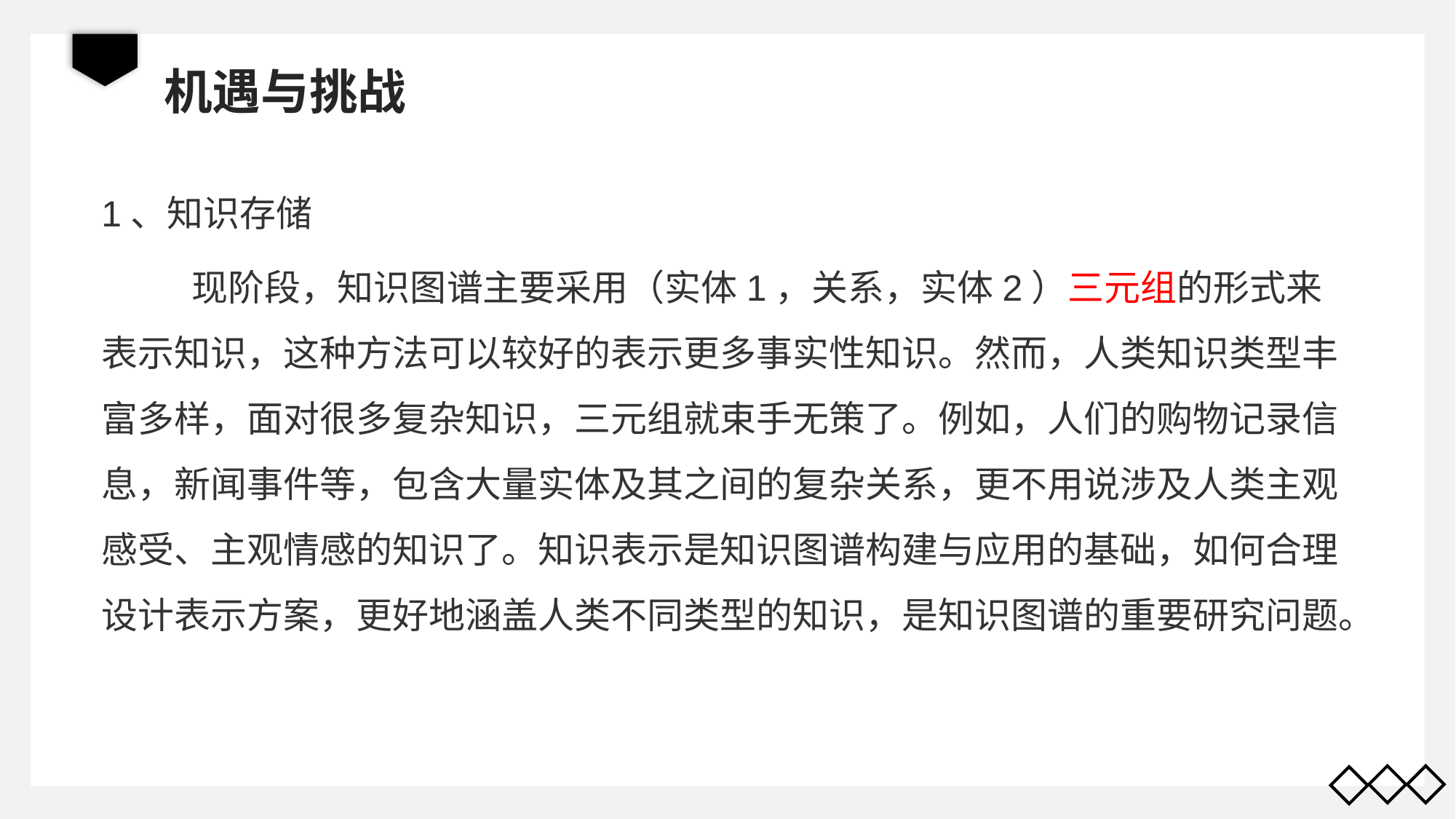

机遇与挑战
1、知识存储
          现阶段，知识图谱主要采用（实体1，关系，实体2）三元组的形式来表示知识，这种方法可以较好的表示更多事实性知识。然而，人类知识类型丰富多样，面对很多复杂知识，三元组就束手无策了。例如，人们的购物记录信息，新闻事件等，包含大量实体及其之间的复杂关系，更不用说涉及人类主观感受、主观情感的知识了。知识表示是知识图谱构建与应用的基础，如何合理设计表示方案，更好地涵盖人类不同类型的知识，是知识图谱的重要研究问题。